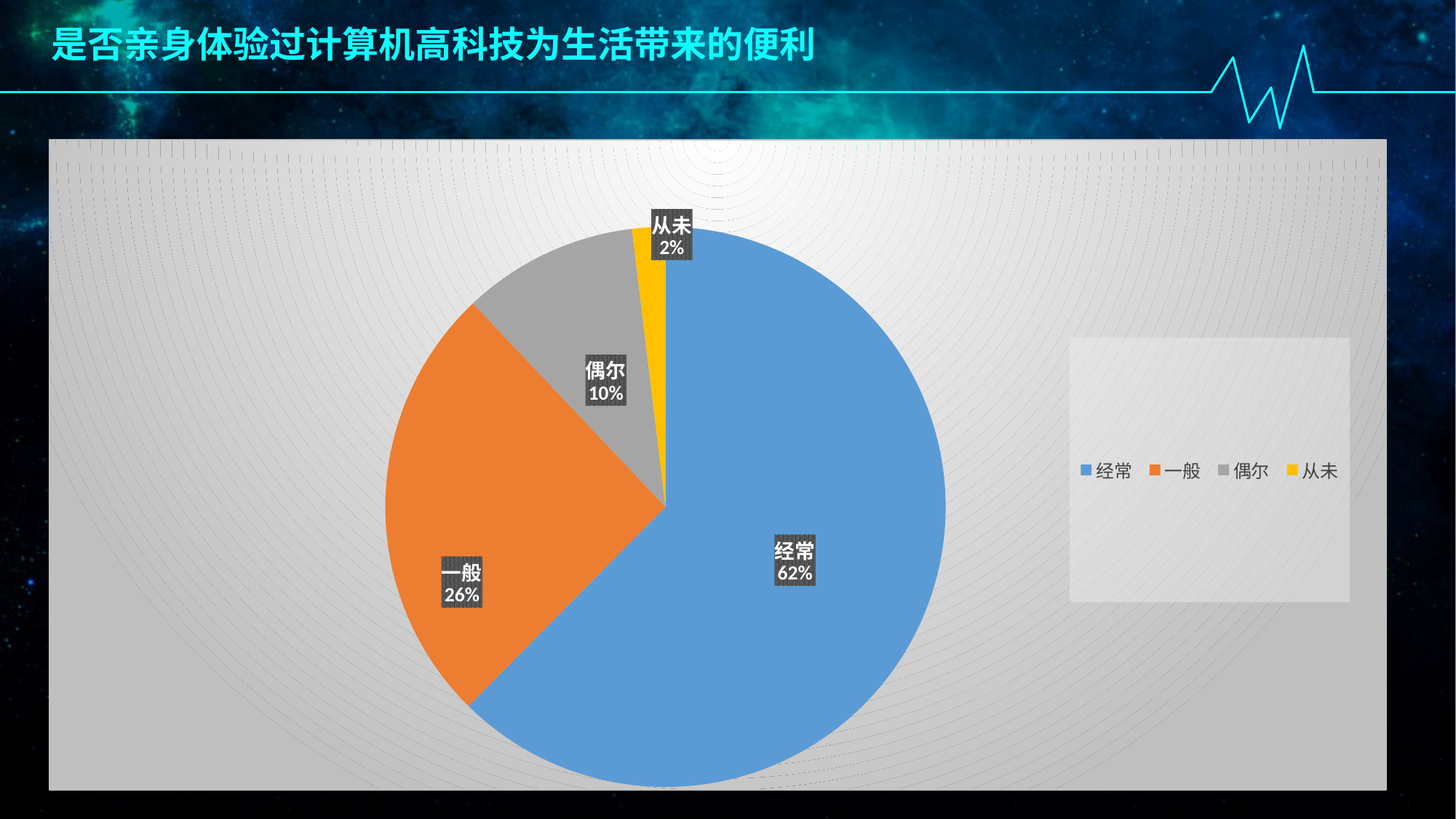

是否亲身体验过计算机高科技为生活带来的便利

### Chart

| Category | 销售额 |
|---|---|
| 经常 | 62.1 |
| 一般 | 25.4 |
| 偶尔 | 10.1 |
| 从未 | 1.9 |